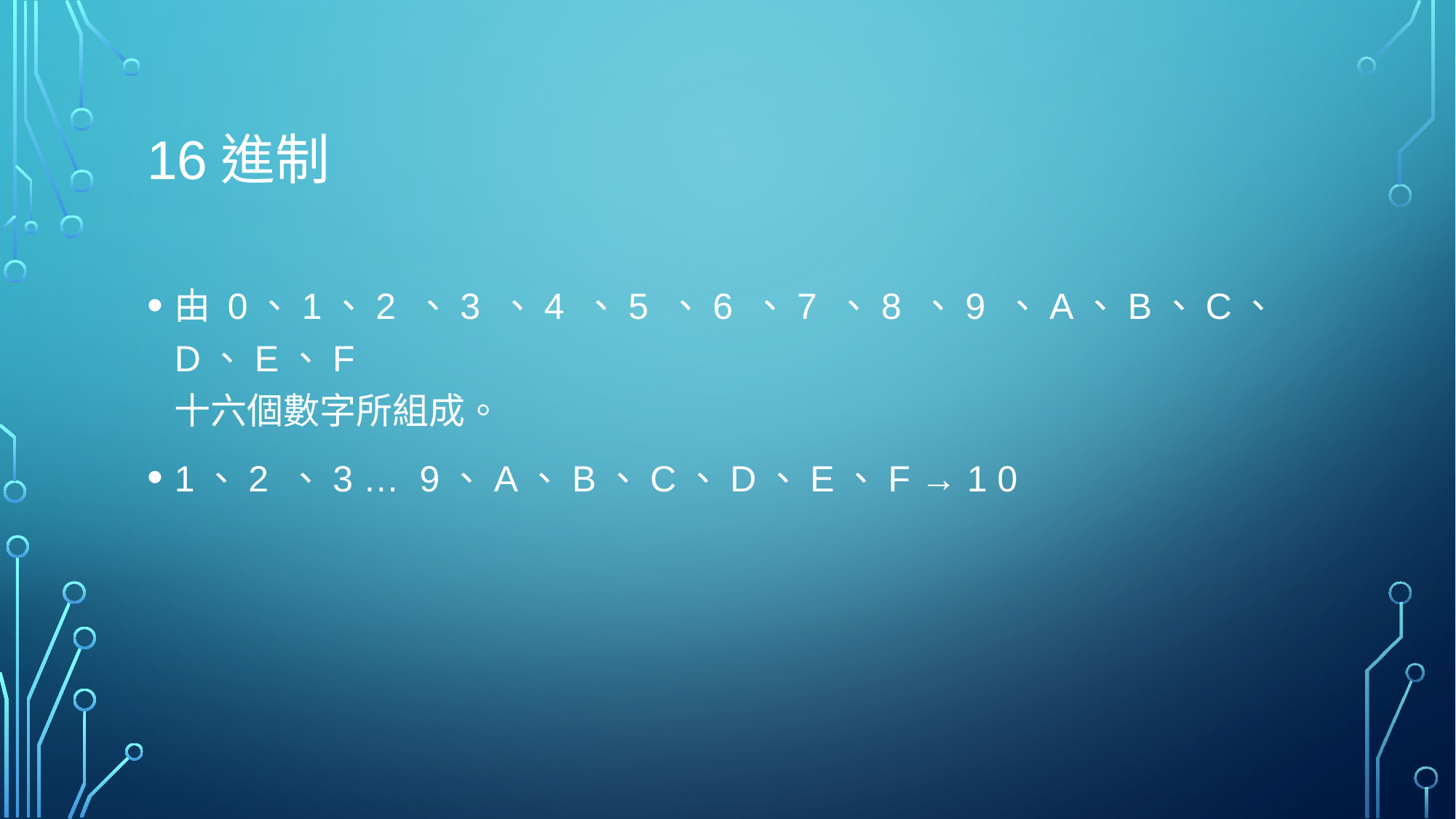

# 16進制
由 0、1、2 、3 、4 、5 、6 、7 、8 、9 、A、B、C、D、E、F
十六個數字所組成。
1、2 、3 …  9、A、B、C、D、E、F → 1 0